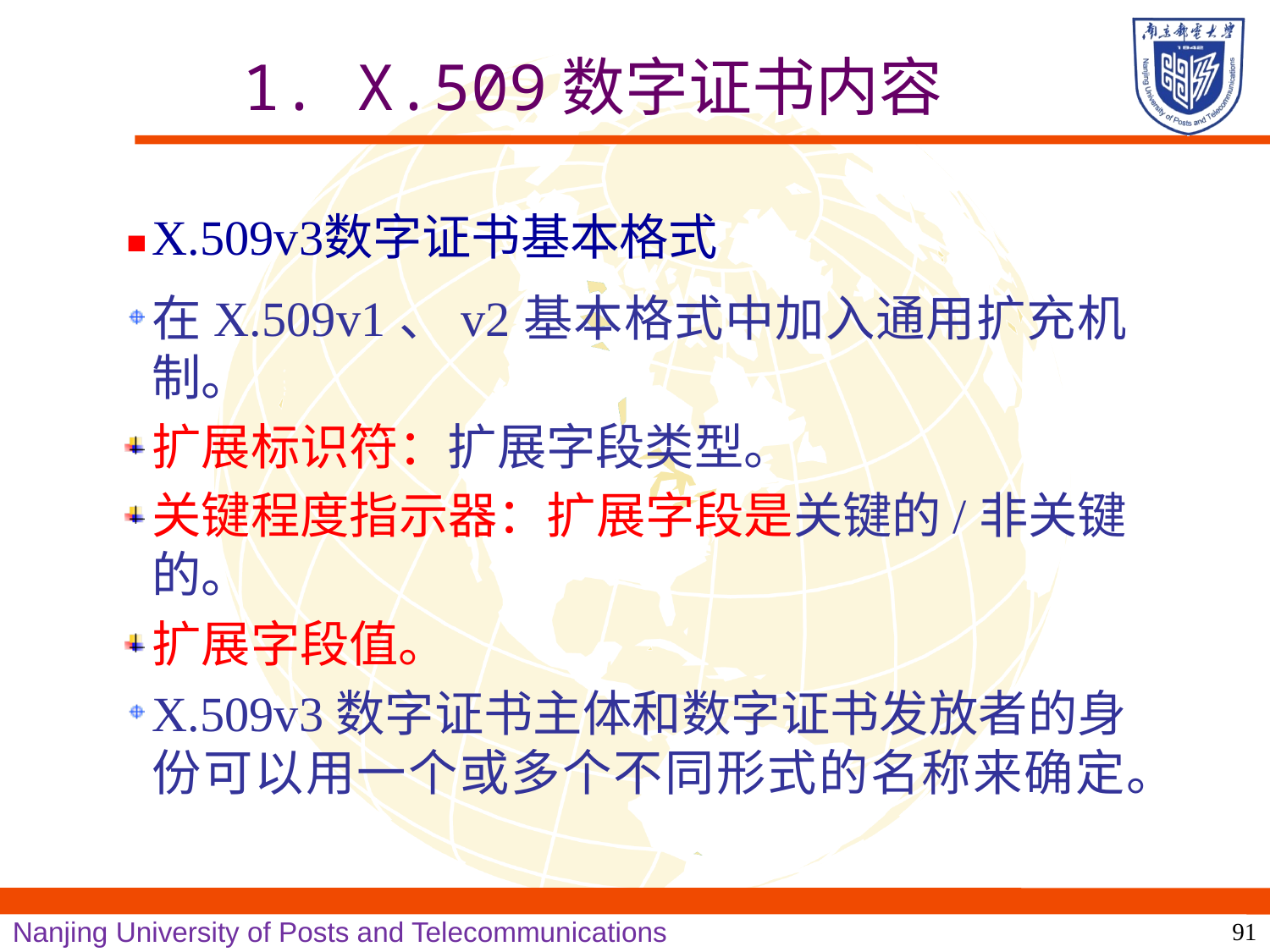

# 1. X.509数字证书内容
X.509v3数字证书基本格式
在X.509v1、v2基本格式中加入通用扩充机制。
扩展标识符：扩展字段类型。
关键程度指示器：扩展字段是关键的/非关键的。
扩展字段值。
X.509v3数字证书主体和数字证书发放者的身份可以用一个或多个不同形式的名称来确定。

91